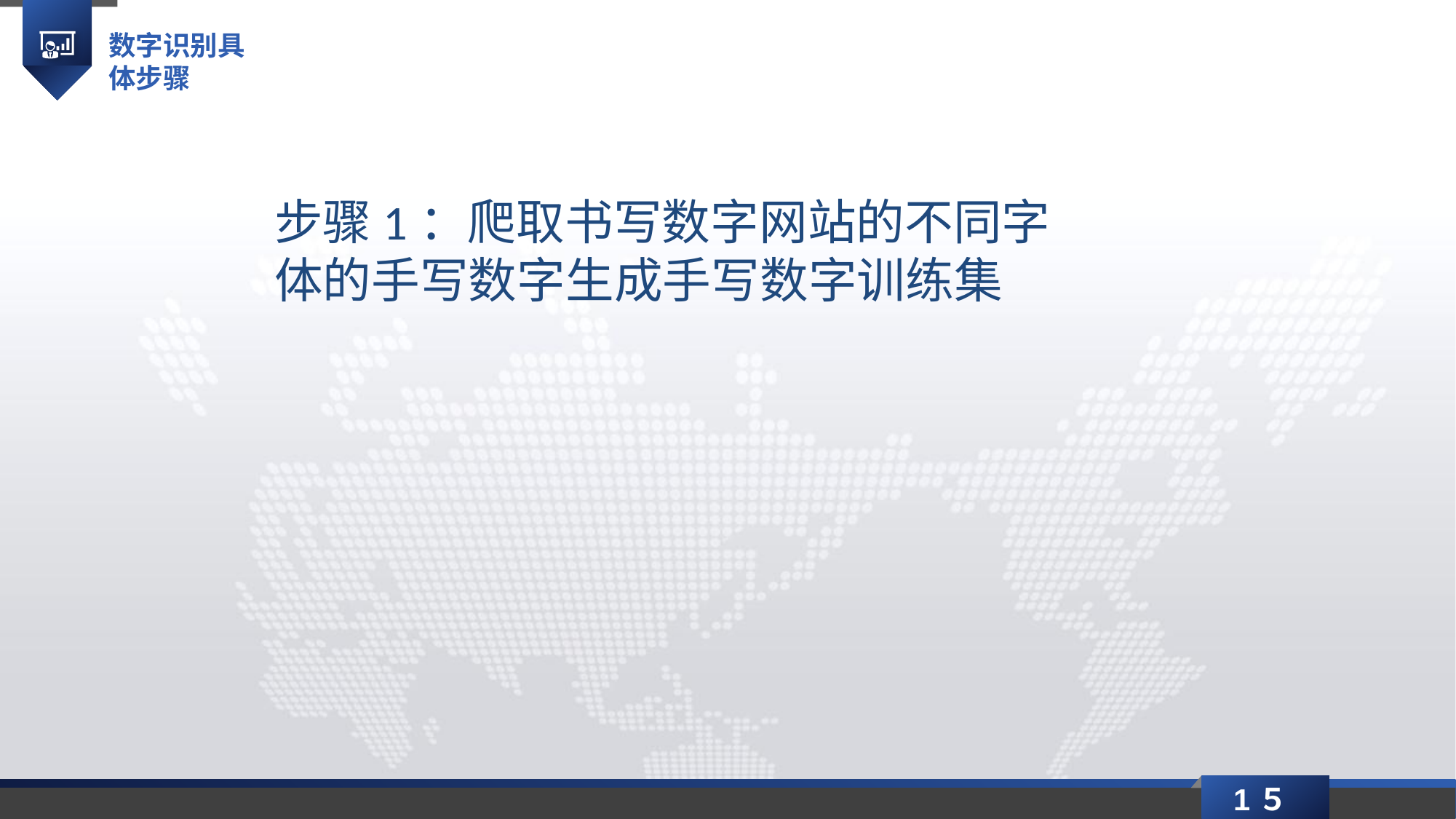

数字识别具体步骤

步骤1：爬取书写数字网站的不同字体的手写数字生成手写数字训练集

1５

延时符